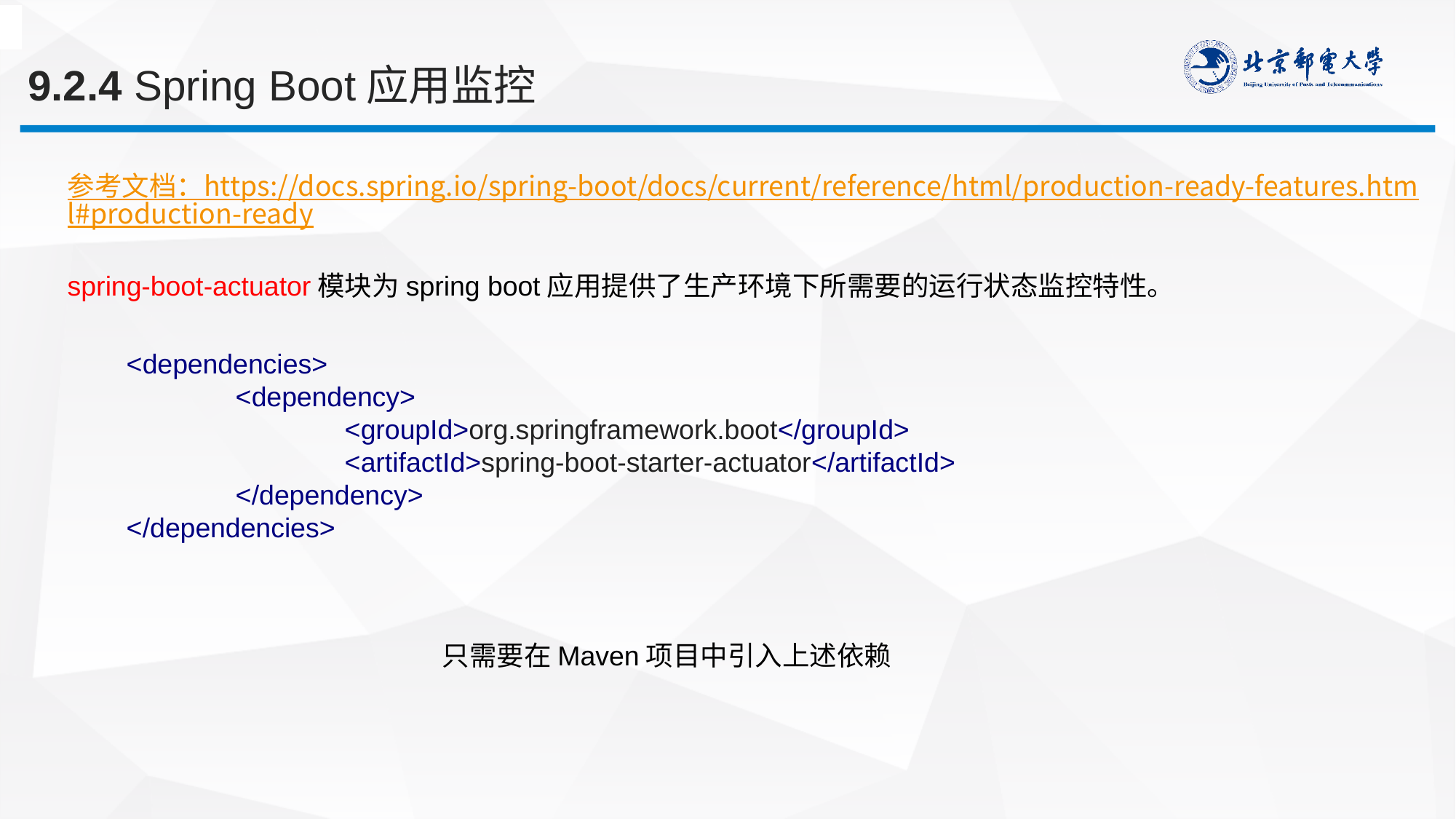

9.2.4 Spring Boot应用监控

参考文档：https://docs.spring.io/spring-boot/docs/current/reference/html/production-ready-features.html#production-ready

spring-boot-actuator模块为spring boot应用提供了生产环境下所需要的运行状态监控特性。

<dependencies>
	<dependency>
		<groupId>org.springframework.boot</groupId>
		<artifactId>spring-boot-starter-actuator</artifactId>
	</dependency>
</dependencies>
只需要在Maven项目中引入上述依赖